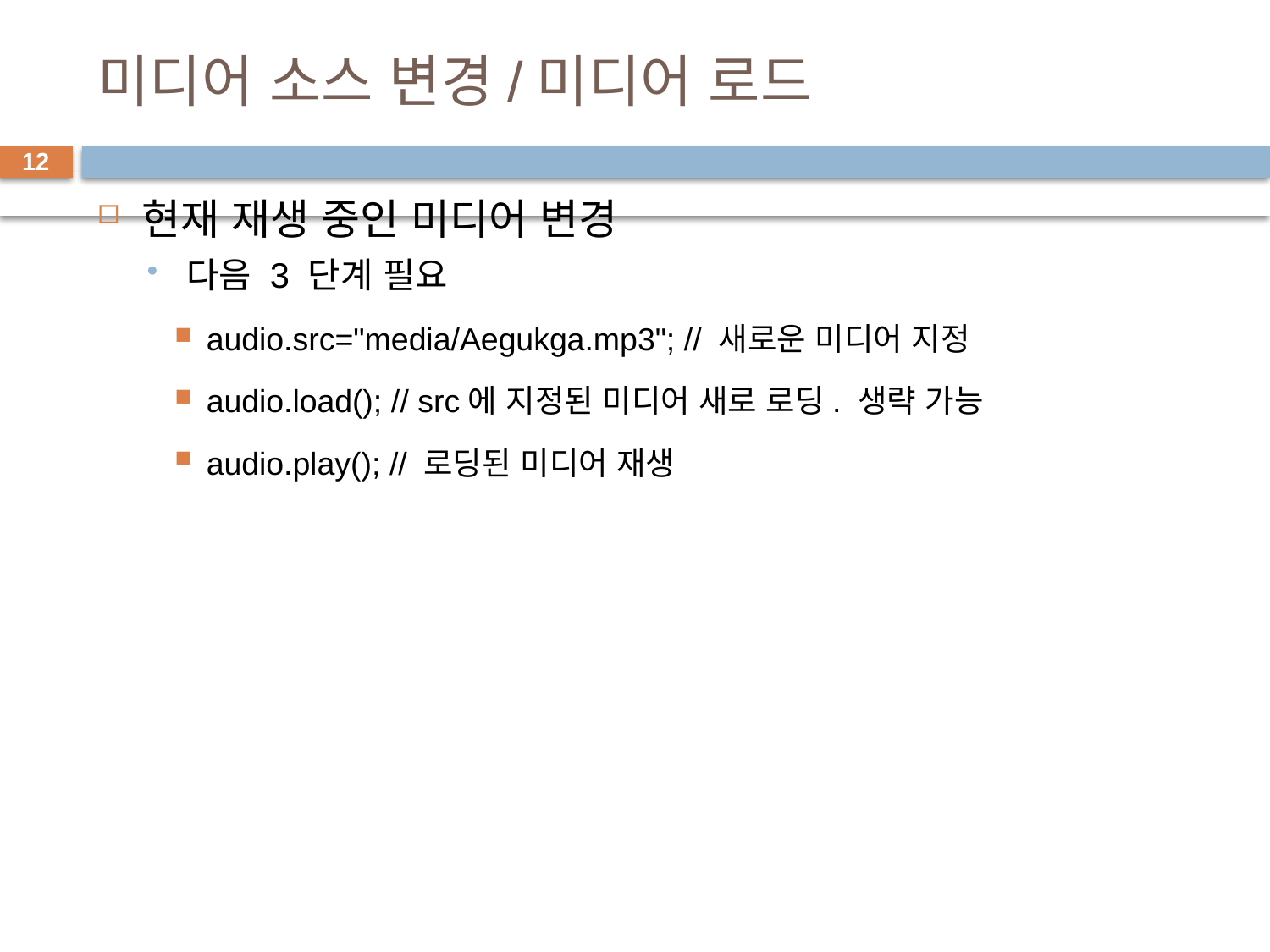

# 미디어 소스 변경/미디어 로드
12
현재 재생 중인 미디어 변경
다음 3 단계 필요
audio.src="media/Aegukga.mp3"; // 새로운 미디어 지정
audio.load(); // src에 지정된 미디어 새로 로딩. 생략 가능
audio.play(); // 로딩된 미디어 재생